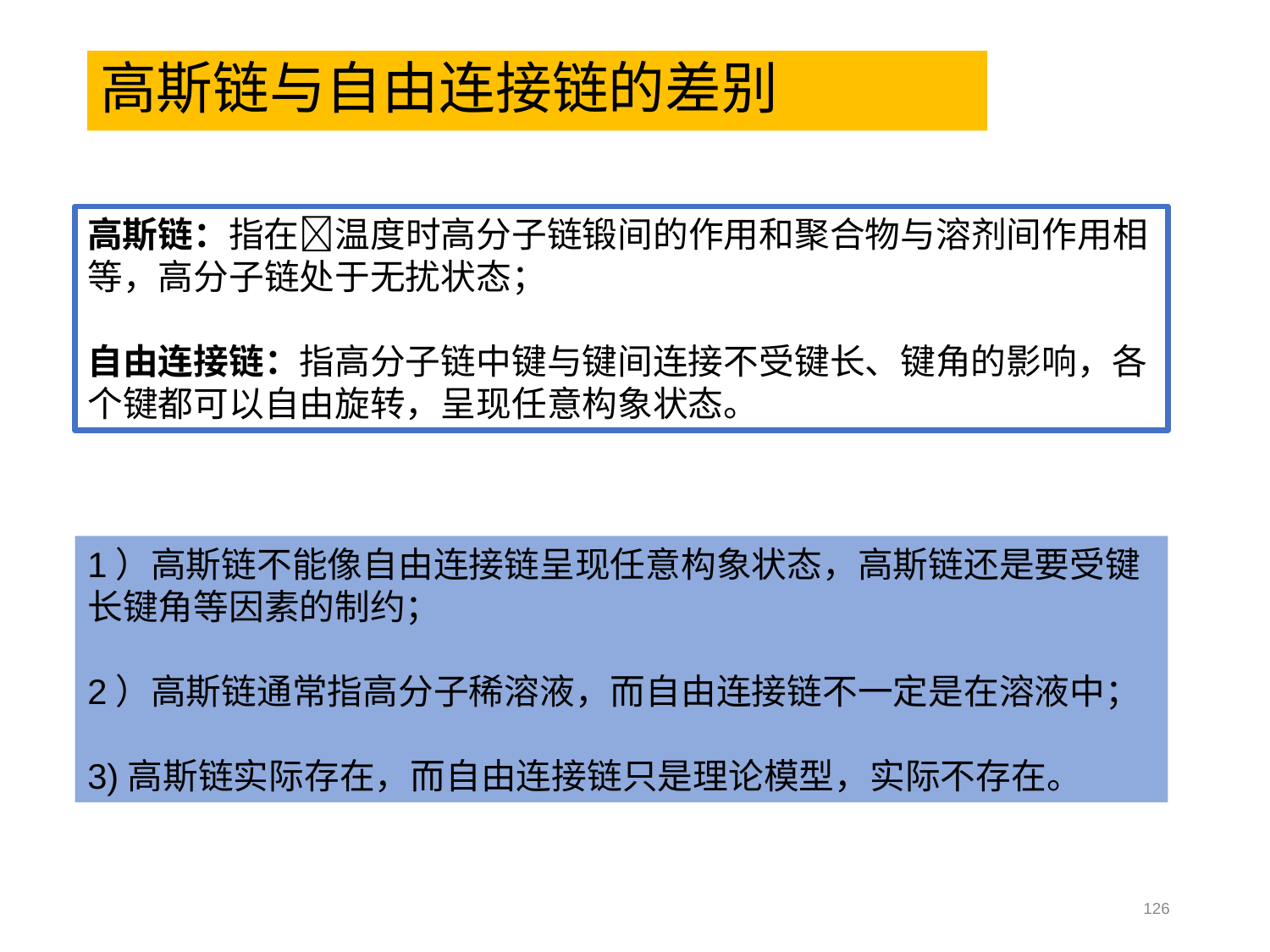

# 高斯链与自由连接链的差别
高斯链：指在θ温度时高分子链锻间的作用和聚合物与溶剂间作用相等，高分子链处于无扰状态；

自由连接链：指高分子链中键与键间连接不受键长、键角的影响，各个键都可以自由旋转，呈现任意构象状态。
1）高斯链不能像自由连接链呈现任意构象状态，高斯链还是要受键长键角等因素的制约；

2）高斯链通常指高分子稀溶液，而自由连接链不一定是在溶液中；

3)高斯链实际存在，而自由连接链只是理论模型，实际不存在。
126